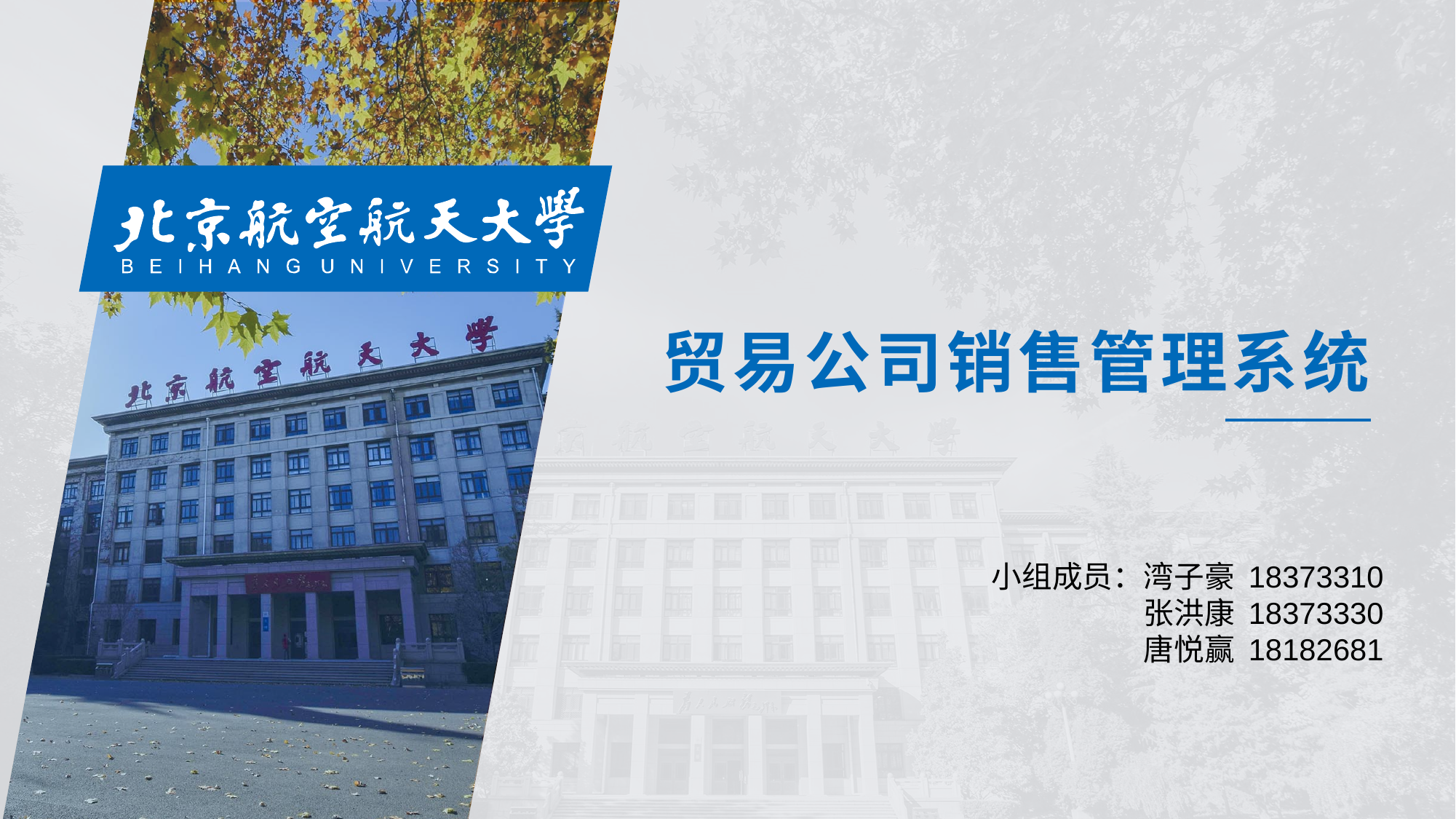

贸易公司销售管理系统
小组成员：湾子豪 18373310
张洪康 18373330
唐悦赢 18182681